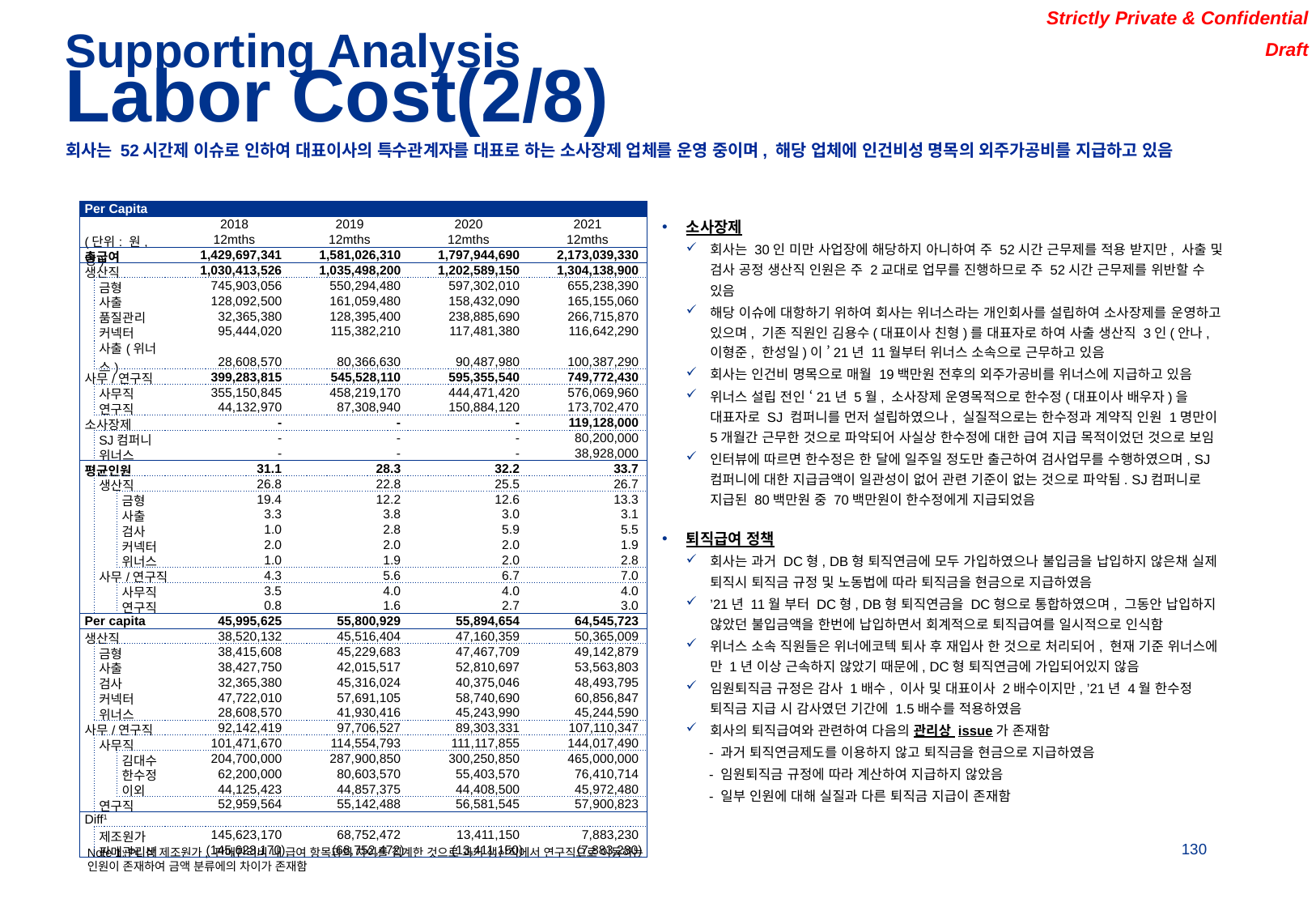

Supporting Analysis
Labor Cost(2/8)
회사는 52시간제 이슈로 인하여 대표이사의 특수관계자를 대표로 하는 소사장제 업체를 운영 중이며, 해당 업체에 인건비성 명목의 외주가공비를 지급하고 있음
| Per Capita |  |  |  |  |  |  |
| --- | --- | --- | --- | --- | --- | --- |
|  |  |  | 2018 | 2019 | 2020 | 2021 |
| (단위: 원, 명) |  |  | 12mths | 12mths | 12mths | 12mths |
| 총급여 |  |  | 1,429,697,341 | 1,581,026,310 | 1,797,944,690 | 2,173,039,330 |
| 생산직 |  |  | 1,030,413,526 | 1,035,498,200 | 1,202,589,150 | 1,304,138,900 |
|  | 금형 |  | 745,903,056 | 550,294,480 | 597,302,010 | 655,238,390 |
|  | 사출 |  | 128,092,500 | 161,059,480 | 158,432,090 | 165,155,060 |
|  | 품질관리 |  | 32,365,380 | 128,395,400 | 238,885,690 | 266,715,870 |
|  | 커넥터 |  | 95,444,020 | 115,382,210 | 117,481,380 | 116,642,290 |
|  | 사출(위너스) |  | 28,608,570 | 80,366,630 | 90,487,980 | 100,387,290 |
| 사무/연구직 |  |  | 399,283,815 | 545,528,110 | 595,355,540 | 749,772,430 |
|  | 사무직 |  | 355,150,845 | 458,219,170 | 444,471,420 | 576,069,960 |
|  | 연구직 |  | 44,132,970 | 87,308,940 | 150,884,120 | 173,702,470 |
| 소사장제 |  |  | - | - | - | 119,128,000 |
|  | SJ컴퍼니 |  | - | - | - | 80,200,000 |
|  | 위너스 |  | - | - | - | 38,928,000 |
| 평균인원 |  |  | 31.1 | 28.3 | 32.2 | 33.7 |
|  | 생산직 |  | 26.8 | 22.8 | 25.5 | 26.7 |
|  |  | 금형 | 19.4 | 12.2 | 12.6 | 13.3 |
|  |  | 사출 | 3.3 | 3.8 | 3.0 | 3.1 |
|  |  | 검사 | 1.0 | 2.8 | 5.9 | 5.5 |
|  |  | 커넥터 | 2.0 | 2.0 | 2.0 | 1.9 |
|  |  | 위너스 | 1.0 | 1.9 | 2.0 | 2.8 |
|  | 사무/연구직 |  | 4.3 | 5.6 | 6.7 | 7.0 |
|  |  | 사무직 | 3.5 | 4.0 | 4.0 | 4.0 |
|  |  | 연구직 | 0.8 | 1.6 | 2.7 | 3.0 |
| Per capita |  |  | 45,995,625 | 55,800,929 | 55,894,654 | 64,545,723 |
| 생산직 |  |  | 38,520,132 | 45,516,404 | 47,160,359 | 50,365,009 |
|  | 금형 |  | 38,415,608 | 45,229,683 | 47,467,709 | 49,142,879 |
|  | 사출 |  | 38,427,750 | 42,015,517 | 52,810,697 | 53,563,803 |
|  | 검사 |  | 32,365,380 | 45,316,024 | 40,375,046 | 48,493,795 |
|  | 커넥터 |  | 47,722,010 | 57,691,105 | 58,740,690 | 60,856,847 |
|  | 위너스 |  | 28,608,570 | 41,930,416 | 45,243,990 | 45,244,590 |
| 사무/연구직 |  |  | 92,142,419 | 97,706,527 | 89,303,331 | 107,110,347 |
|  | 사무직 |  | 101,471,670 | 114,554,793 | 111,117,855 | 144,017,490 |
|  |  | 김대수 | 204,700,000 | 287,900,850 | 300,250,850 | 465,000,000 |
|  |  | 한수정 | 62,200,000 | 80,603,570 | 55,403,570 | 76,410,714 |
|  |  | 이외 | 44,125,423 | 44,857,375 | 44,408,500 | 45,972,480 |
|  | 연구직 |  | 52,959,564 | 55,142,488 | 56,581,545 | 57,900,823 |
| Diff1 |  |  |  |  |  |  |
|  | 제조원가 |  | 145,623,170 | 68,752,472 | 13,411,150 | 7,883,230 |
|  | 판매관리비 |  | (145,623,170) | (68,752,472) | (13,411,150) | (7,883,230) |
소사장제
회사는 30인 미만 사업장에 해당하지 아니하여 주 52시간 근무제를 적용 받지만, 사출 및 검사 공정 생산직 인원은 주 2교대로 업무를 진행하므로 주 52시간 근무제를 위반할 수 있음
해당 이슈에 대항하기 위하여 회사는 위너스라는 개인회사를 설립하여 소사장제를 운영하고 있으며, 기존 직원인 김용수(대표이사 친형)를 대표자로 하여 사출 생산직 3인(안나, 이형준, 한성일)이 ’21년 11월부터 위너스 소속으로 근무하고 있음
회사는 인건비 명목으로 매월 19백만원 전후의 외주가공비를 위너스에 지급하고 있음
위너스 설립 전인 ‘21년 5월, 소사장제 운영목적으로 한수정(대표이사 배우자)을 대표자로 SJ 컴퍼니를 먼저 설립하였으나, 실질적으로는 한수정과 계약직 인원 1명만이 5개월간 근무한 것으로 파악되어 사실상 한수정에 대한 급여 지급 목적이었던 것으로 보임
인터뷰에 따르면 한수정은 한 달에 일주일 정도만 출근하여 검사업무를 수행하였으며, SJ컴퍼니에 대한 지급금액이 일관성이 없어 관련 기준이 없는 것으로 파악됨. SJ컴퍼니로 지급된 80백만원 중 70백만원이 한수정에게 지급되었음

퇴직급여 정책
회사는 과거 DC형, DB형 퇴직연금에 모두 가입하였으나 불입금을 납입하지 않은채 실제 퇴직시 퇴직금 규정 및 노동법에 따라 퇴직금을 현금으로 지급하였음
’21년 11월 부터 DC형, DB형 퇴직연금을 DC형으로 통합하였으며, 그동안 납입하지 않았던 불입금액을 한번에 납입하면서 회계적으로 퇴직급여를 일시적으로 인식함
위너스 소속 직원들은 위너에코텍 퇴사 후 재입사 한 것으로 처리되어, 현재 기준 위너스에 만 1년 이상 근속하지 않았기 때문에, DC형 퇴직연금에 가입되어있지 않음
임원퇴직금 규정은 감사 1배수, 이사 및 대표이사 2배수이지만, ’21년 4월 한수정 퇴직금 지급 시 감사였던 기간에 1.5배수를 적용하였음
회사의 퇴직급여와 관련하여 다음의 관리상 issue가 존재함
      - 과거 퇴직연금제도를 이용하지 않고 퇴직금을 현금으로 지급하였음
      - 임원퇴직금 규정에 따라 계산하여 지급하지 않았음
      - 일부 인원에 대해 실질과 다른 퇴직금 지급이 존재함

Note 1: PL상 제조원가, 판매관리비 내 급여 항목과의 차이를 집계한 것으로 과거 생산직에서 연구직으로 이동하는 인원이 존재하여 금액 분류에의 차이가 존재함